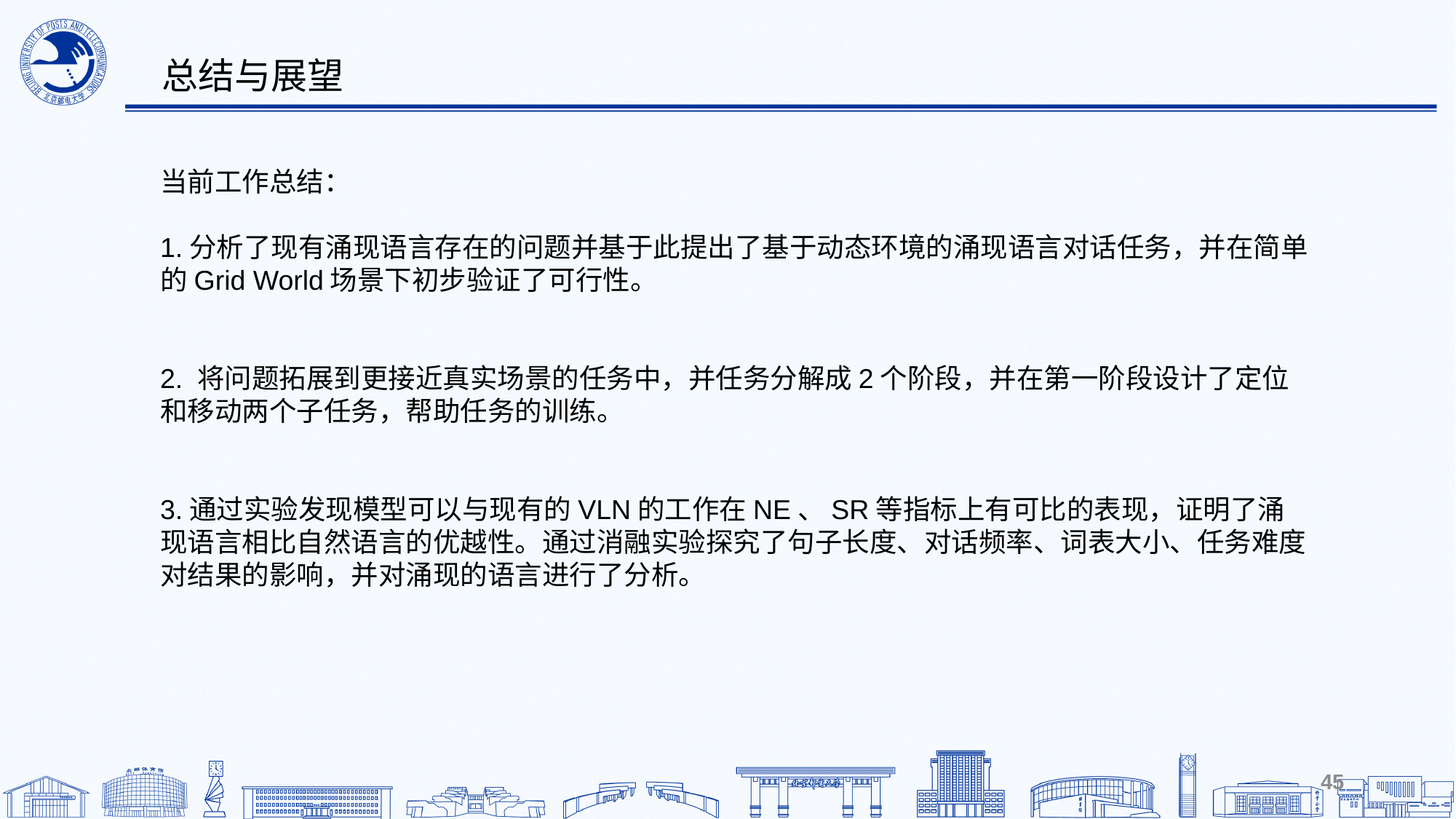

总结与展望
当前工作总结：
1.分析了现有涌现语言存在的问题并基于此提出了基于动态环境的涌现语言对话任务，并在简单的Grid World场景下初步验证了可行性。

2. 将问题拓展到更接近真实场景的任务中，并任务分解成2个阶段，并在第一阶段设计了定位和移动两个子任务，帮助任务的训练。

3.通过实验发现模型可以与现有的VLN的工作在NE、SR等指标上有可比的表现，证明了涌现语言相比自然语言的优越性。通过消融实验探究了句子长度、对话频率、词表大小、任务难度对结果的影响，并对涌现的语言进行了分析。

45